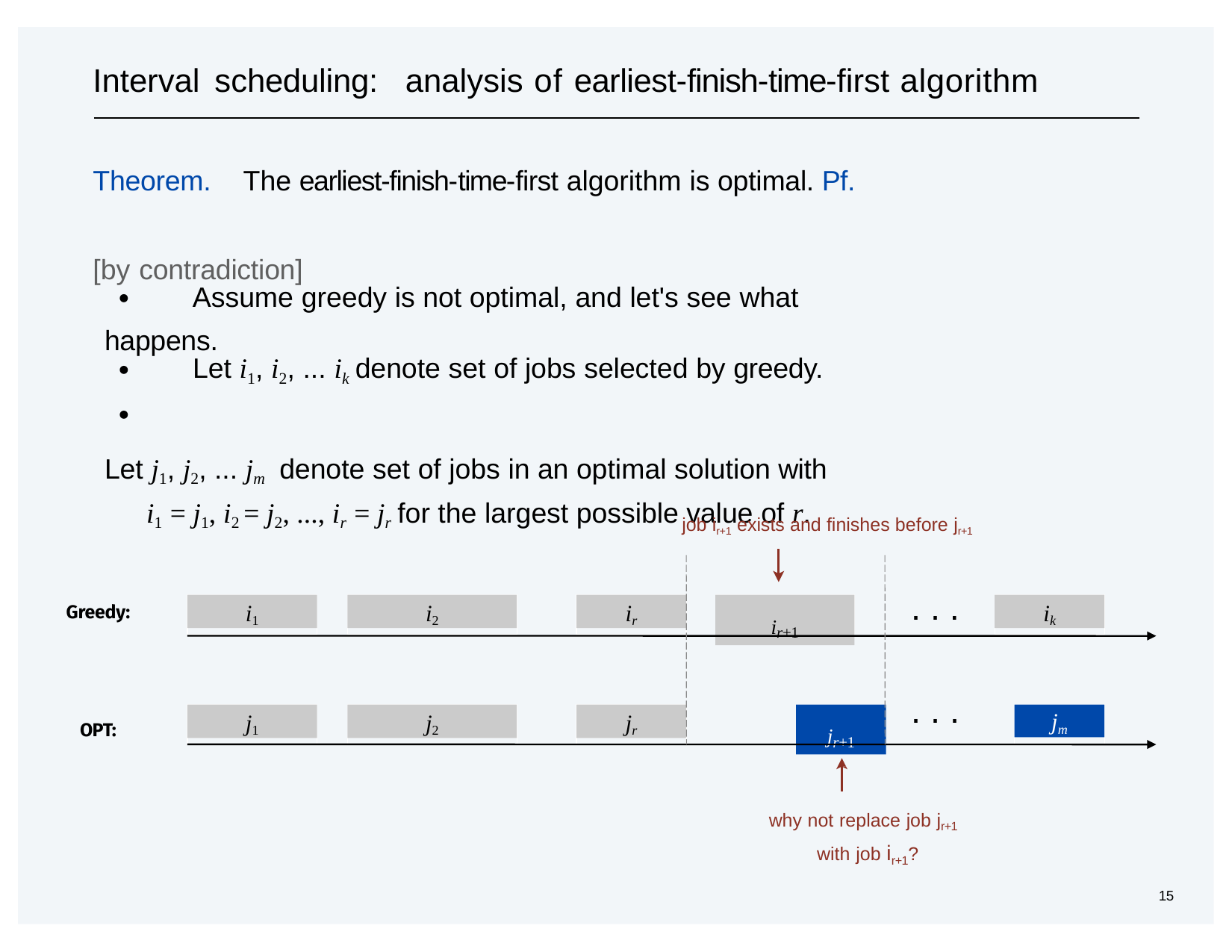

Interval scheduling:	analysis of earliest-finish-time-first algorithm
Theorem.	The earliest-finish-time-first algorithm is optimal. Pf.	[by contradiction]
・Assume greedy is not optimal, and let's see what happens.

・Let i1, i2, ... ik denote set of jobs selected by greedy.
・
Let j1, j2, ... jm denote set of jobs in an optimal solution with
i1 = j1, i2 = j2, ..., ir = jr for the largest possible value of r.
job ir+1 exists and finishes before jr+1

. . .

i1

i2

ir

ir+1
ik
Greedy:
. . .

j1

j2

jr
jr+1

jm
OPT:

why not replace job jr+1 with job ir+1?
15